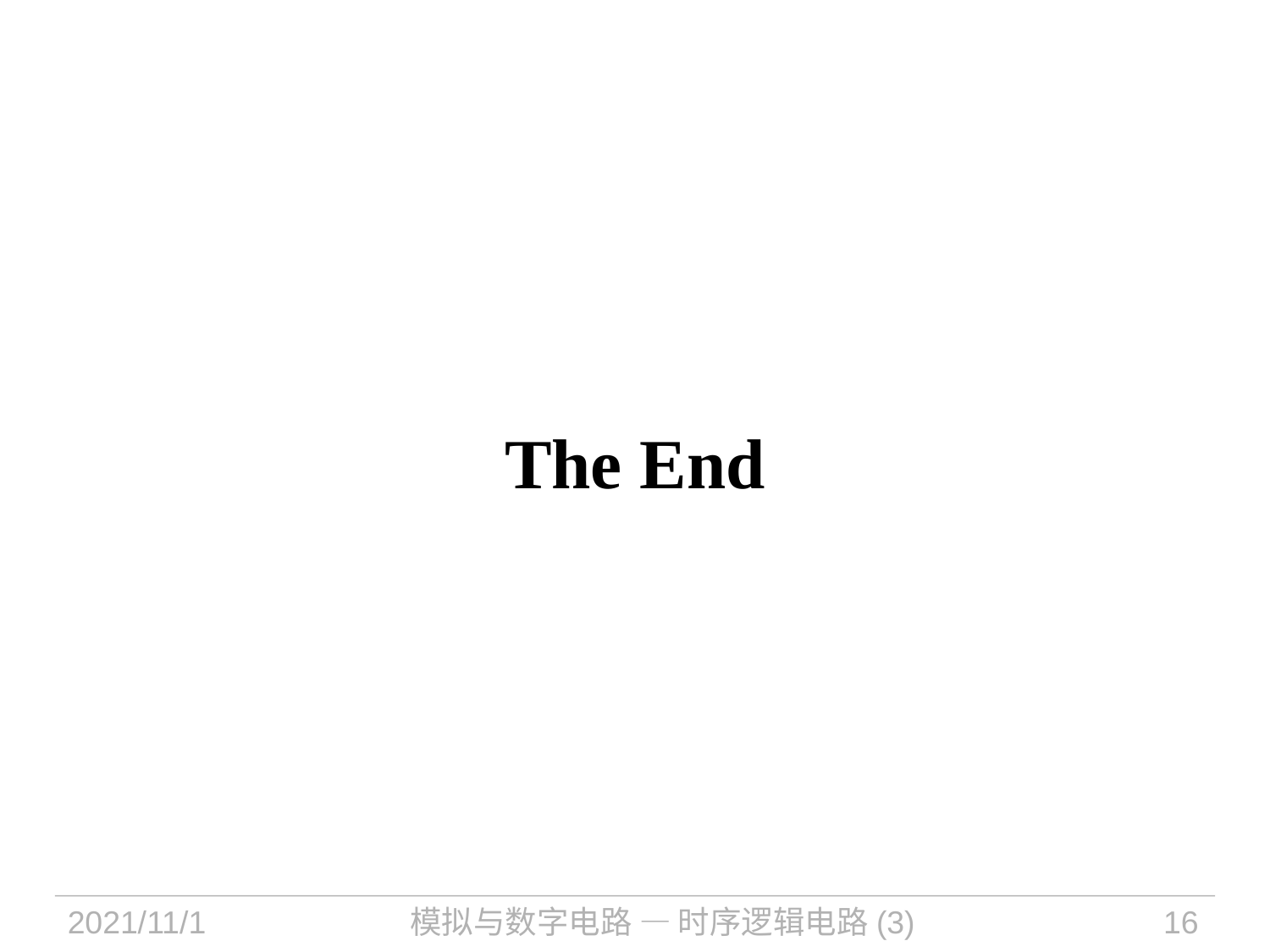

# The End
2021/11/1
模拟与数字电路 — 时序逻辑电路(3)
16